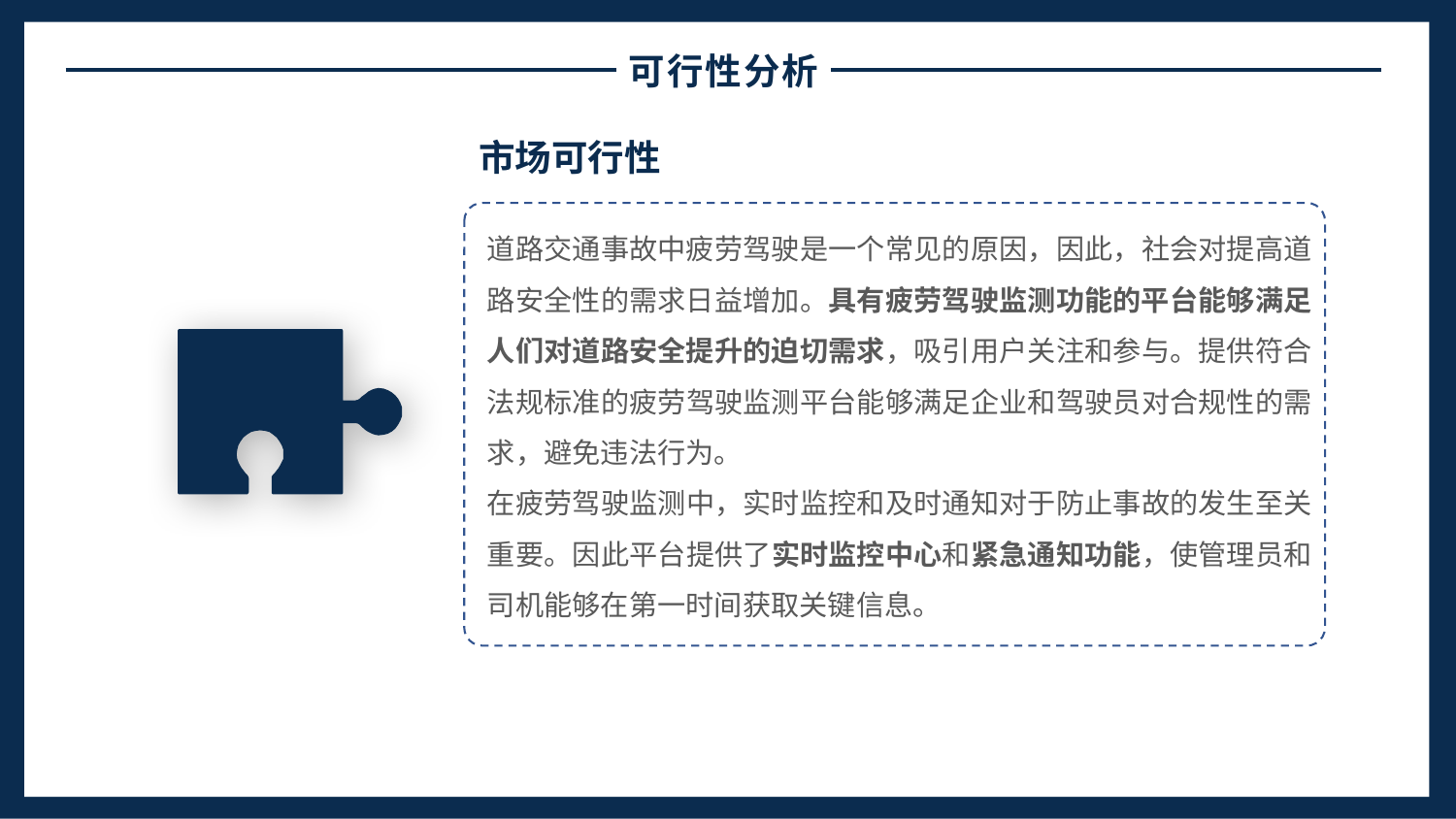

可行性分析
市场可行性

道路交通事故中疲劳驾驶是一个常见的原因，因此，社会对提高道路安全性的需求日益增加。具有疲劳驾驶监测功能的平台能够满足人们对道路安全提升的迫切需求，吸引用户关注和参与。提供符合法规标准的疲劳驾驶监测平台能够满足企业和驾驶员对合规性的需求，避免违法行为。
在疲劳驾驶监测中，实时监控和及时通知对于防止事故的发生至关重要。因此平台提供了实时监控中心和紧急通知功能，使管理员和司机能够在第一时间获取关键信息。